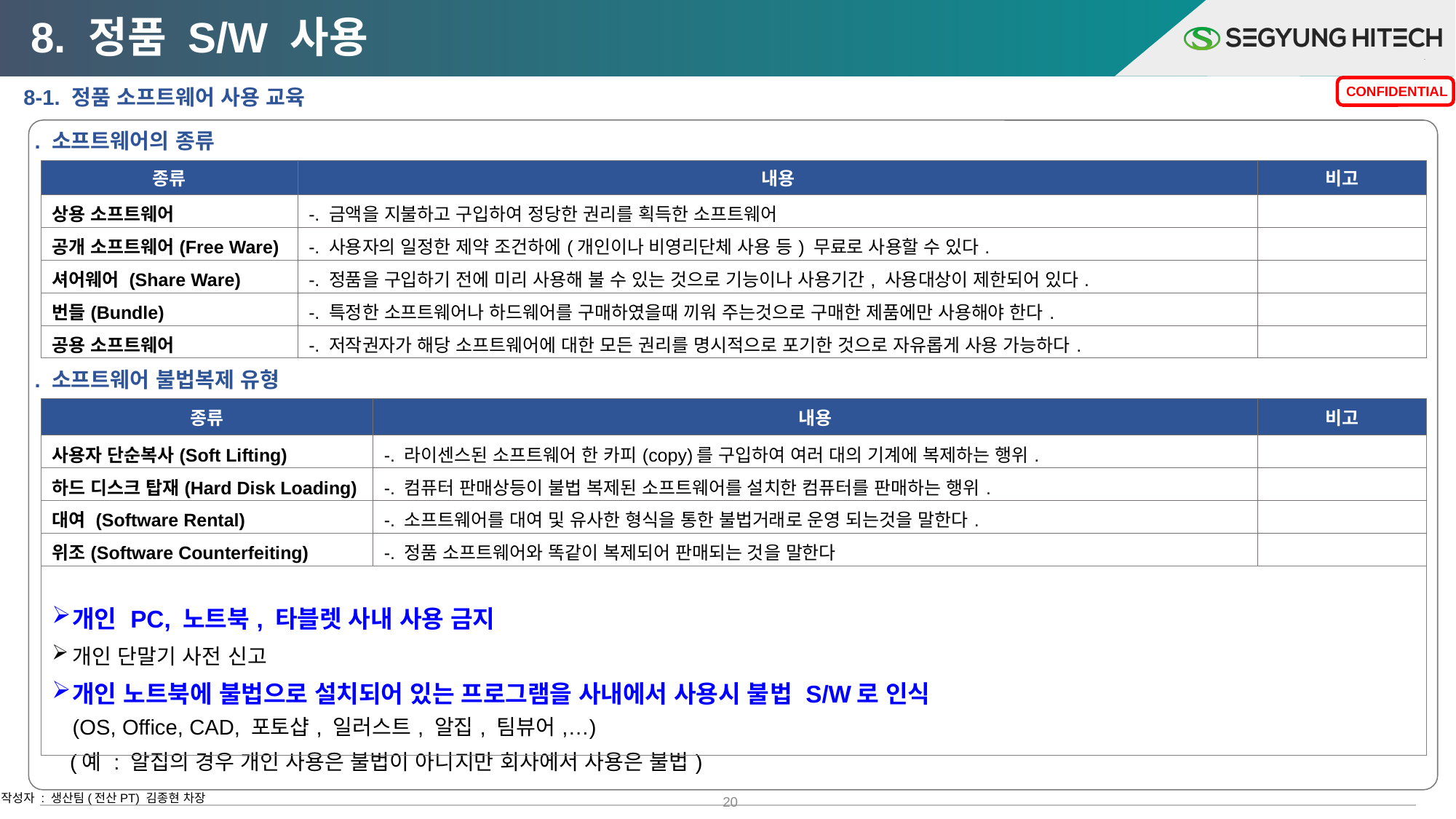

8. 정품 S/W 사용
 8-1. 정품 소프트웨어 사용 교육

 . 소프트웨어의 종류
| 종류 | 내용 | 비고 |
| --- | --- | --- |
| 상용 소프트웨어 | -. 금액을 지불하고 구입하여 정당한 권리를 획득한 소프트웨어 |  |
| 공개 소프트웨어(Free Ware) | -. 사용자의 일정한 제약 조건하에(개인이나 비영리단체 사용 등) 무료로 사용할 수 있다. |  |
| 셔어웨어 (Share Ware) | -. 정품을 구입하기 전에 미리 사용해 불 수 있는 것으로 기능이나 사용기간, 사용대상이 제한되어 있다. |  |
| 번들(Bundle) | -. 특정한 소프트웨어나 하드웨어를 구매하였을때 끼워 주는것으로 구매한 제품에만 사용해야 한다. |  |
| 공용 소프트웨어 | -. 저작권자가 해당 소프트웨어에 대한 모든 권리를 명시적으로 포기한 것으로 자유롭게 사용 가능하다. |  |
 . 소프트웨어 불법복제 유형
| 종류 | 내용 | 비고 |
| --- | --- | --- |
| 사용자 단순복사(Soft Lifting) | -. 라이센스된 소프트웨어 한 카피(copy)를 구입하여 여러 대의 기계에 복제하는 행위. |  |
| 하드 디스크 탑재(Hard Disk Loading) | -. 컴퓨터 판매상등이 불법 복제된 소프트웨어를 설치한 컴퓨터를 판매하는 행위. |  |
| 대여 (Software Rental) | -. 소프트웨어를 대여 및 유사한 형식을 통한 불법거래로 운영 되는것을 말한다. |  |
| 위조(Software Counterfeiting) | -. 정품 소프트웨어와 똑같이 복제되어 판매되는 것을 말한다 |  |
| 개인 PC, 노트북, 타블렛 사내 사용 금지 개인 단말기 사전 신고 개인 노트북에 불법으로 설치되어 있는 프로그램을 사내에서 사용시 불법 S/W로 인식 (OS, Office, CAD, 포토샵, 일러스트, 알집, 팀뷰어,…) (예 : 알집의 경우 개인 사용은 불법이 아니지만 회사에서 사용은 불법) |  |  |
20